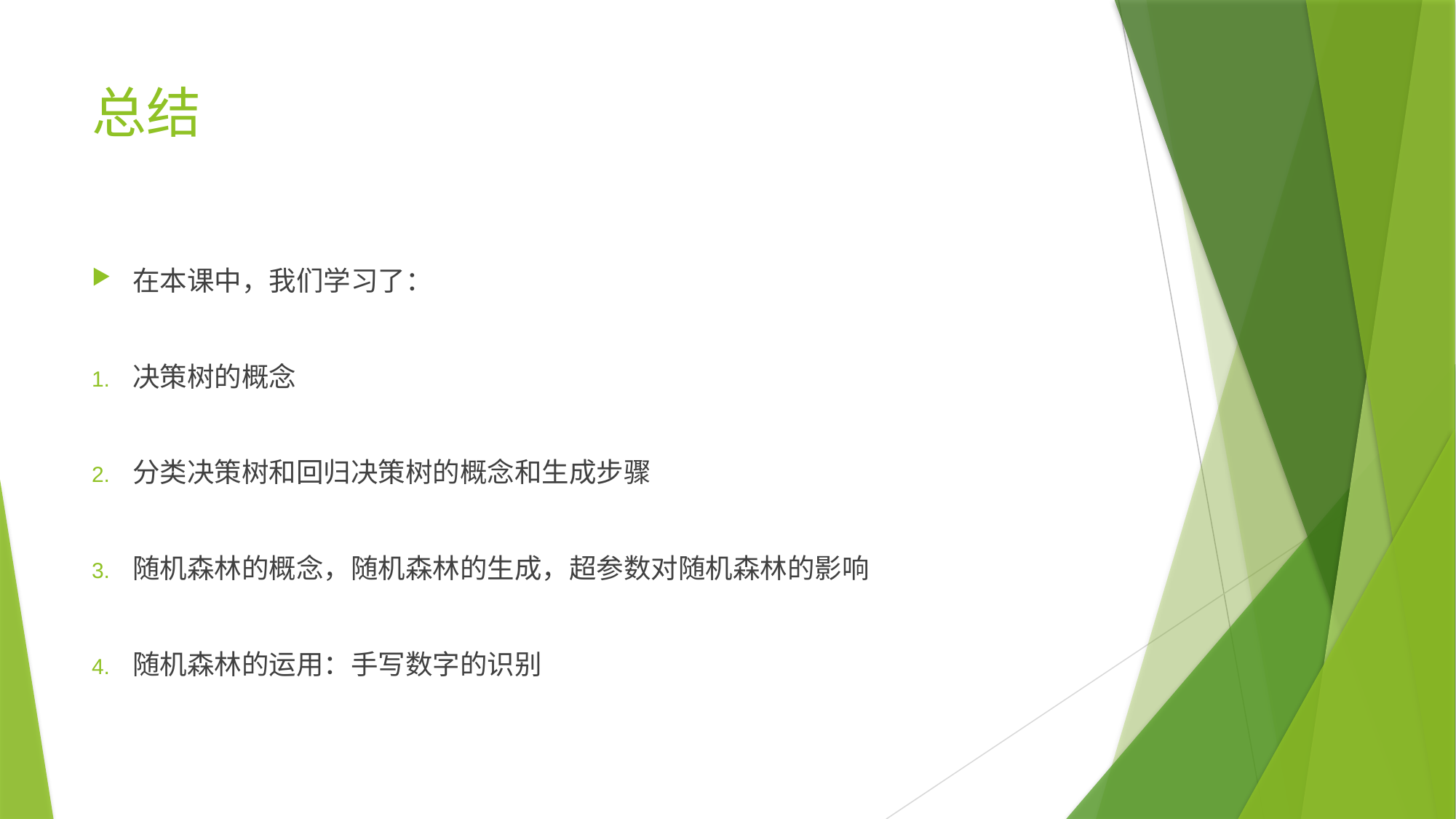

# 总结
在本课中，我们学习了：

决策树的概念

分类决策树和回归决策树的概念和生成步骤

随机森林的概念，随机森林的生成，超参数对随机森林的影响

随机森林的运用：手写数字的识别